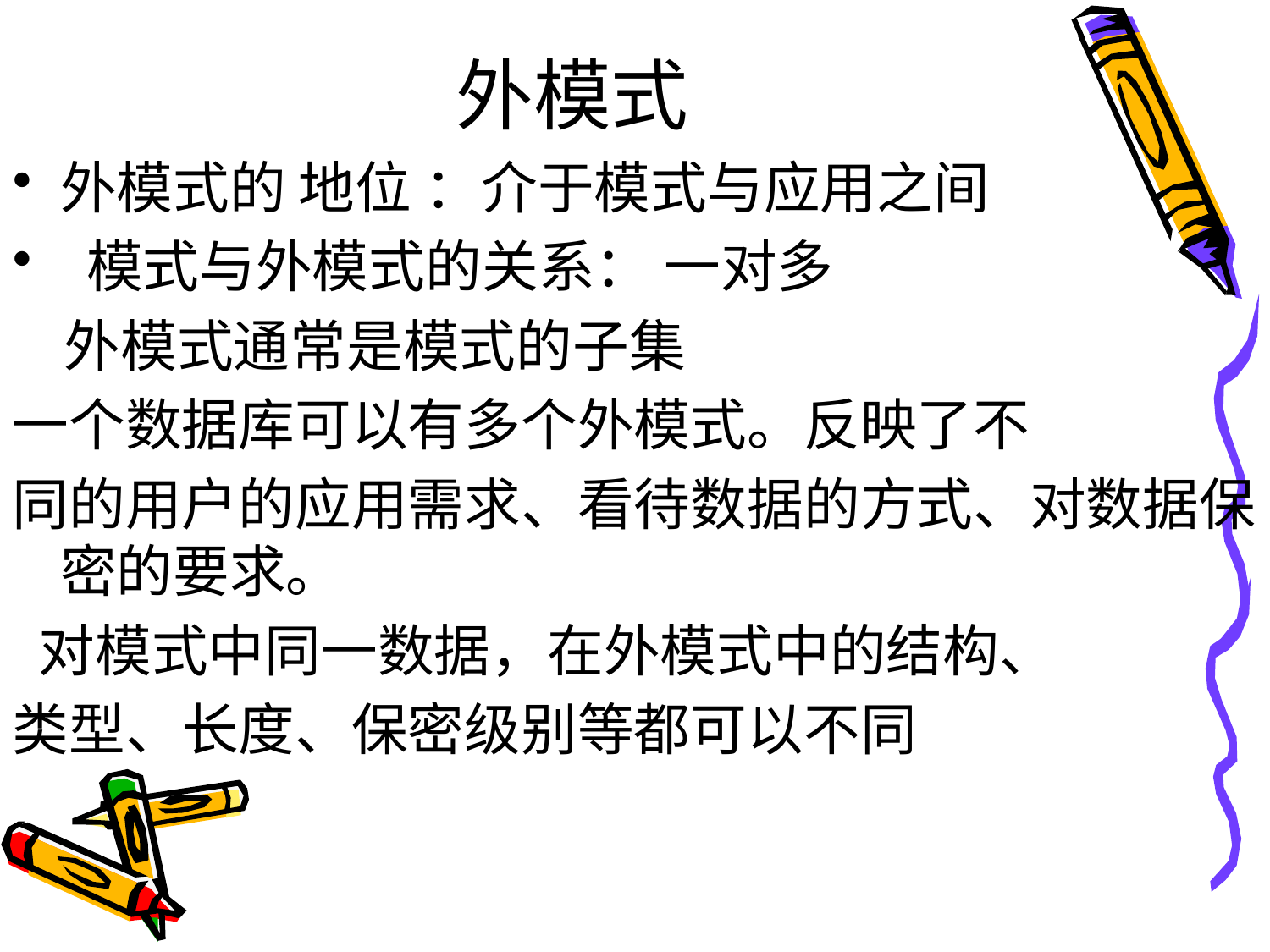

# 外模式
外模式的 地位 ：介于模式与应用之间
 模式与外模式的关系： 一对多
   外模式通常是模式的子集
一个数据库可以有多个外模式。反映了不
同的用户的应用需求、看待数据的方式、对数据保密的要求。
 对模式中同一数据，在外模式中的结构、
类型、长度、保密级别等都可以不同